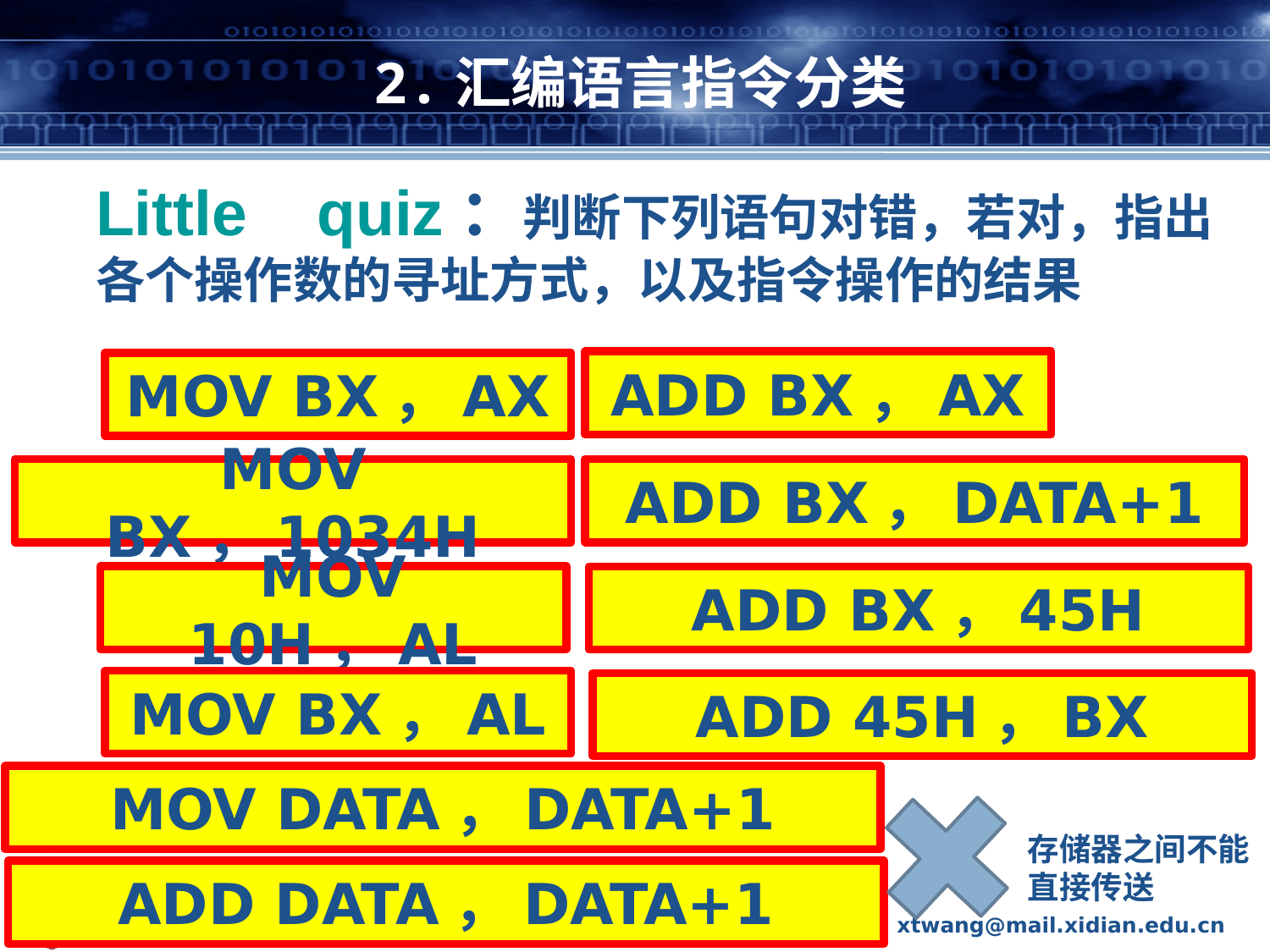

# 2.汇编语言指令分类
Little    quiz：判断下列语句对错，若对，指出各个操作数的寻址方式，以及指令操作的结果
ADD BX，AX
MOV BX，AX
MOV BX，1034H
ADD BX，DATA+1
MOV 10H，AL
ADD BX，45H
MOV BX，AL
ADD 45H，BX
MOV DATA，DATA+1

存储器之间不能直接传送
ADD DATA，DATA+1